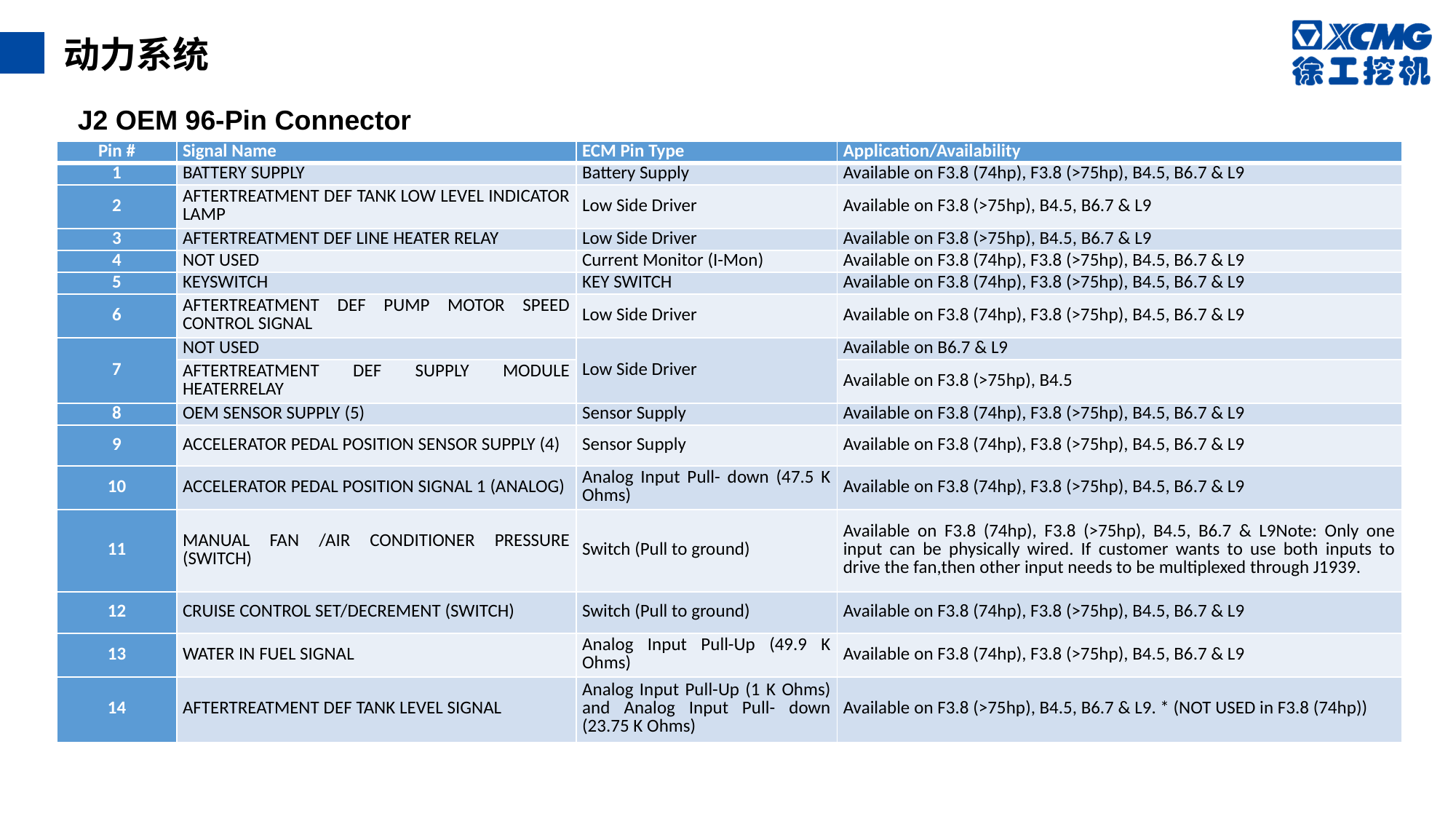

动力系统
J2 OEM 96-Pin Connector
| Pin # | Signal Name | ECM Pin Type | Application/Availability |
| --- | --- | --- | --- |
| 1 | BATTERY SUPPLY | Battery Supply | Available on F3.8 (74hp), F3.8 (>75hp), B4.5, B6.7 & L9 |
| 2 | AFTERTREATMENT DEF TANK LOW LEVEL INDICATOR LAMP | Low Side Driver | Available on F3.8 (>75hp), B4.5, B6.7 & L9 |
| 3 | AFTERTREATMENT DEF LINE HEATER RELAY | Low Side Driver | Available on F3.8 (>75hp), B4.5, B6.7 & L9 |
| 4 | NOT USED | Current Monitor (I-Mon) | Available on F3.8 (74hp), F3.8 (>75hp), B4.5, B6.7 & L9 |
| 5 | KEYSWITCH | KEY SWITCH | Available on F3.8 (74hp), F3.8 (>75hp), B4.5, B6.7 & L9 |
| 6 | AFTERTREATMENT DEF PUMP MOTOR SPEED CONTROL SIGNAL | Low Side Driver | Available on F3.8 (74hp), F3.8 (>75hp), B4.5, B6.7 & L9 |
| 7 | NOT USED | Low Side Driver | Available on B6.7 & L9 |
|  | AFTERTREATMENT DEF SUPPLY MODULE HEATERRELAY |  | Available on F3.8 (>75hp), B4.5 |
| 8 | OEM SENSOR SUPPLY (5) | Sensor Supply | Available on F3.8 (74hp), F3.8 (>75hp), B4.5, B6.7 & L9 |
| 9 | ACCELERATOR PEDAL POSITION SENSOR SUPPLY (4) | Sensor Supply | Available on F3.8 (74hp), F3.8 (>75hp), B4.5, B6.7 & L9 |
| 10 | ACCELERATOR PEDAL POSITION SIGNAL 1 (ANALOG) | Analog Input Pull- down (47.5 K Ohms) | Available on F3.8 (74hp), F3.8 (>75hp), B4.5, B6.7 & L9 |
| 11 | MANUAL FAN /AIR CONDITIONER PRESSURE (SWITCH) | Switch (Pull to ground) | Available on F3.8 (74hp), F3.8 (>75hp), B4.5, B6.7 & L9Note: Only one input can be physically wired. If customer wants to use both inputs to drive the fan,then other input needs to be multiplexed through J1939. |
| 12 | CRUISE CONTROL SET/DECREMENT (SWITCH) | Switch (Pull to ground) | Available on F3.8 (74hp), F3.8 (>75hp), B4.5, B6.7 & L9 |
| 13 | WATER IN FUEL SIGNAL | Analog Input Pull-Up (49.9 K Ohms) | Available on F3.8 (74hp), F3.8 (>75hp), B4.5, B6.7 & L9 |
| 14 | AFTERTREATMENT DEF TANK LEVEL SIGNAL | Analog Input Pull-Up (1 K Ohms) and Analog Input Pull- down (23.75 K Ohms) | Available on F3.8 (>75hp), B4.5, B6.7 & L9. \* (NOT USED in F3.8 (74hp)) |